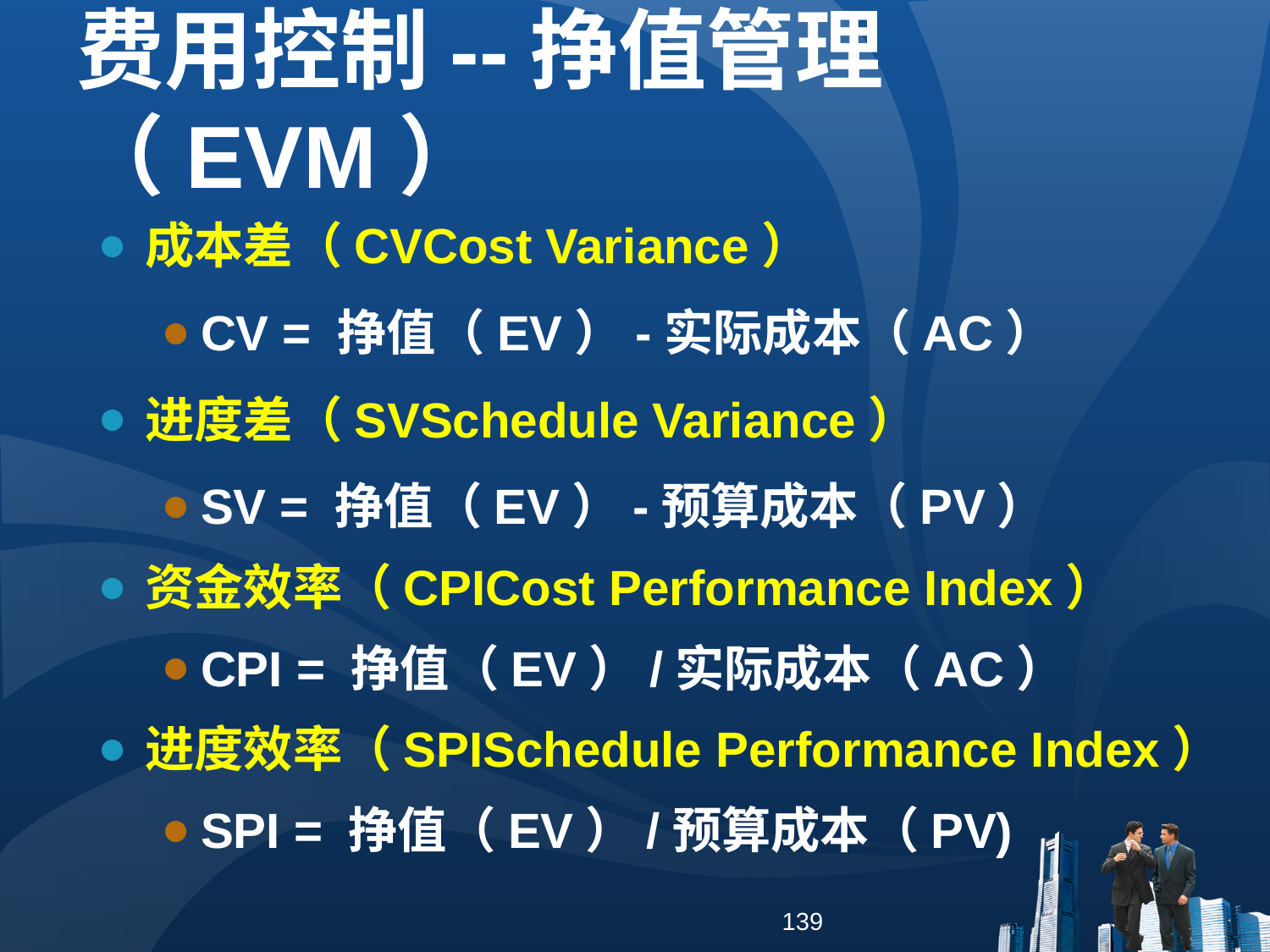

费用控制--挣值管理（EVM）
成本差（CVCost Variance）
CV = 挣值（EV）-实际成本（AC）
进度差（SVSchedule Variance）
SV = 挣值（EV）-预算成本（PV）
资金效率（CPICost Performance Index）
CPI = 挣值（EV）/实际成本（AC）
进度效率（SPISchedule Performance Index）
SPI = 挣值（EV）/预算成本（PV)
139